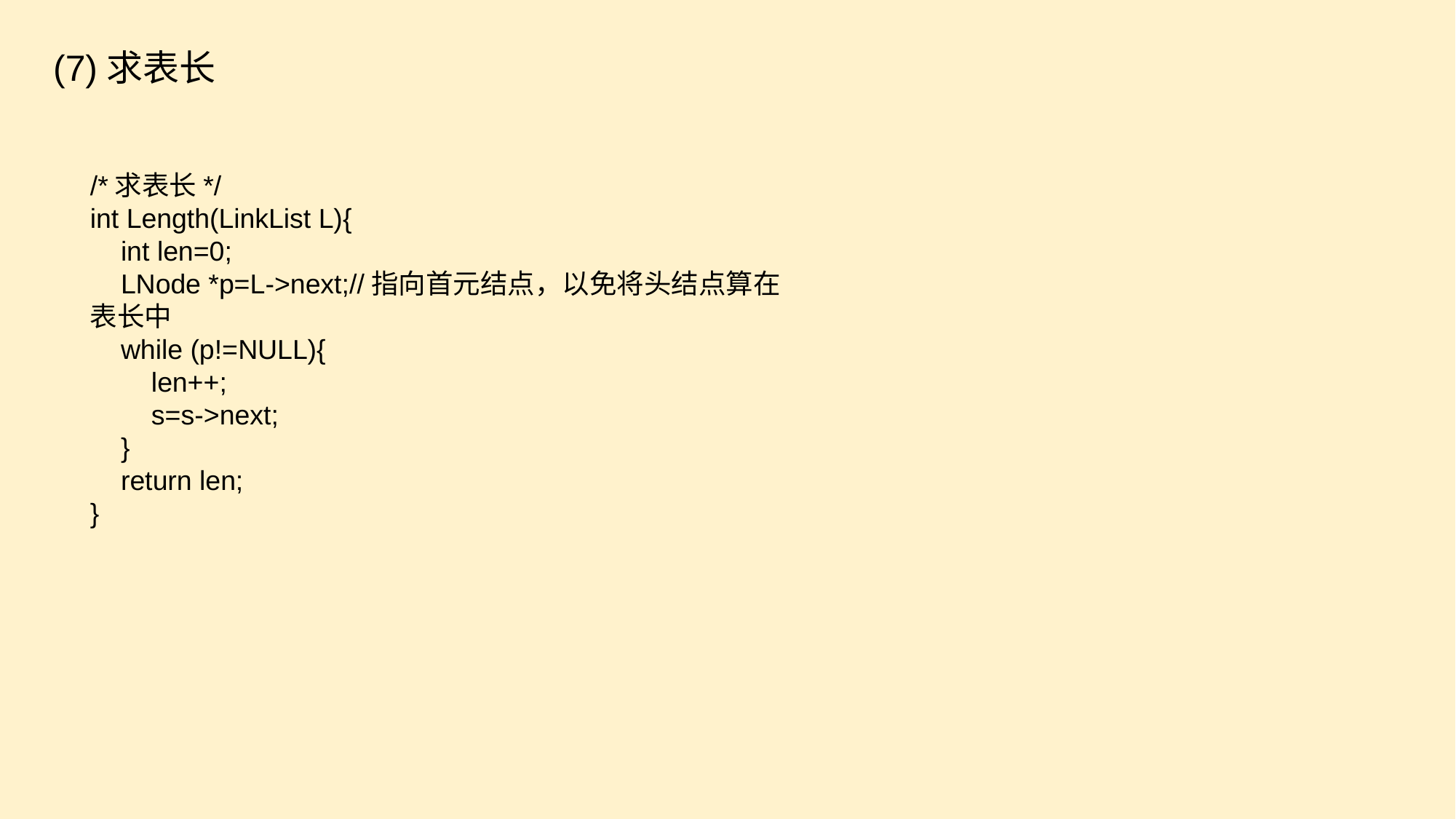

(7)求表长
/*求表长*/
int Length(LinkList L){
    int len=0;
    LNode *p=L->next;//指向首元结点，以免将头结点算在表长中
    while (p!=NULL){
        len++;
        s=s->next;
    }
    return len;
}

e7d195523061f1c0f0ec610a92cff745ee13794c7b8d98f8E73673273C9E8BE17CC3D63B9B1D6426C348A354AD505654C28F453CD7C8F90EADD06C08281DAED7140E5AAAED5880ECE414DFB6A93B82BE019406867034C3A8500A4827DCF3FBF74A471B736410707E336A01C9ADC9BE02ACCB8DF2121D81636A067B8AE80C6AB6F014154F4E7B7247